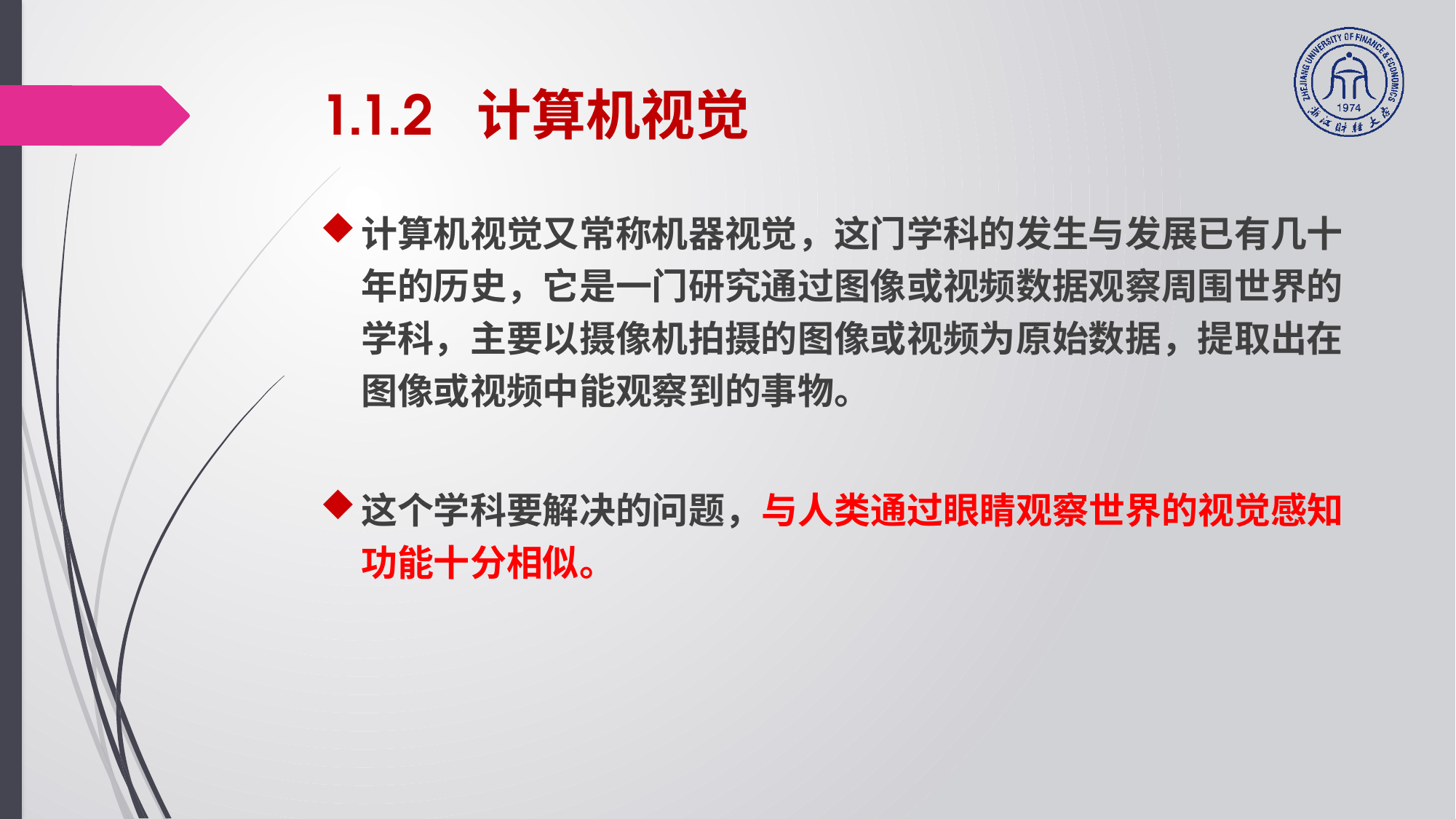

# 1.1.2  计算机视觉
计算机视觉又常称机器视觉，这门学科的发生与发展已有几十年的历史，它是一门研究通过图像或视频数据观察周围世界的学科，主要以摄像机拍摄的图像或视频为原始数据，提取出在图像或视频中能观察到的事物。

这个学科要解决的问题，与人类通过眼睛观察世界的视觉感知功能十分相似。